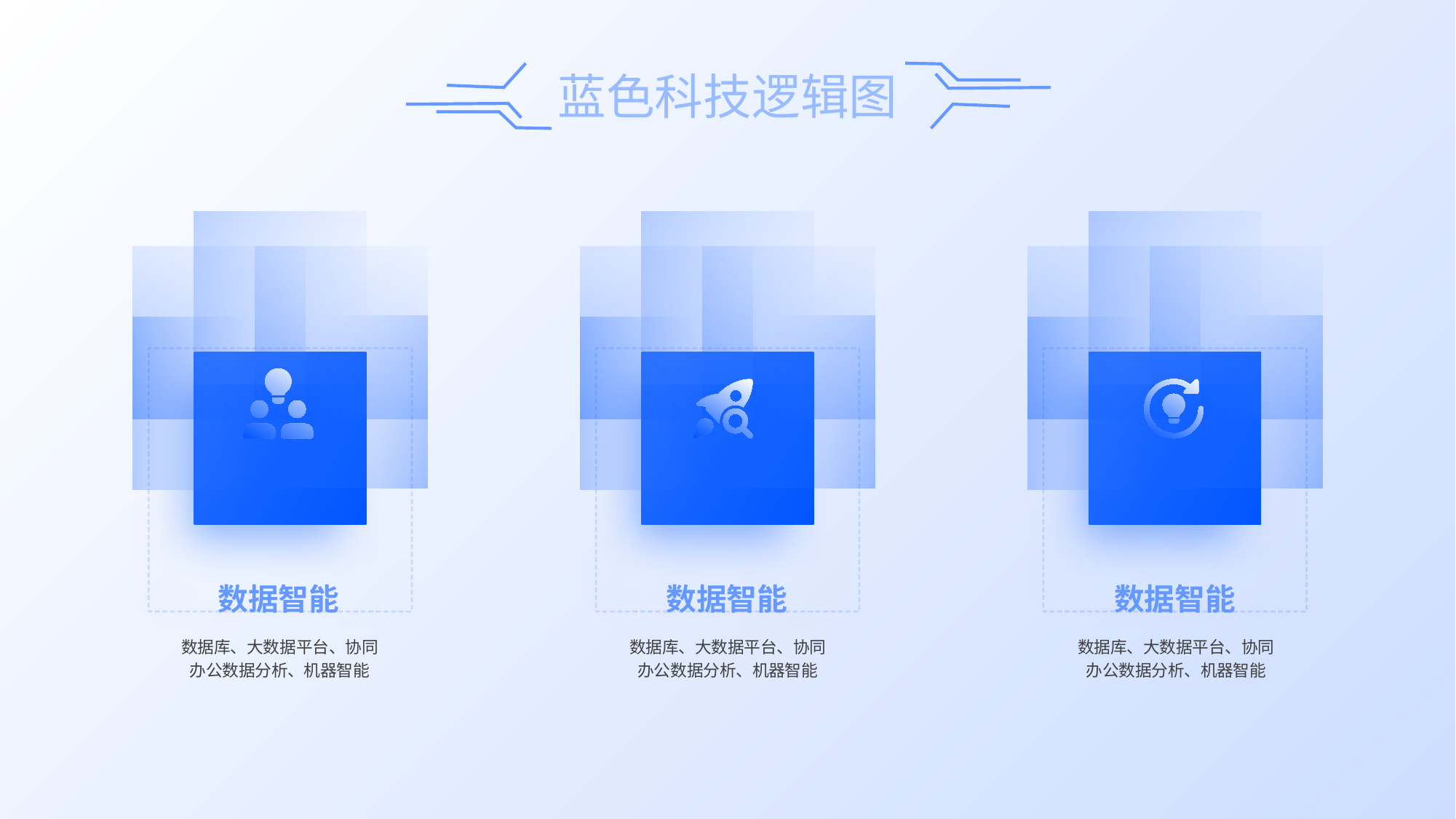

数据智能
数据库、大数据平台、协同办公数据分析、机器智能
数据智能
数据库、大数据平台、协同办公数据分析、机器智能
数据智能
数据库、大数据平台、协同办公数据分析、机器智能